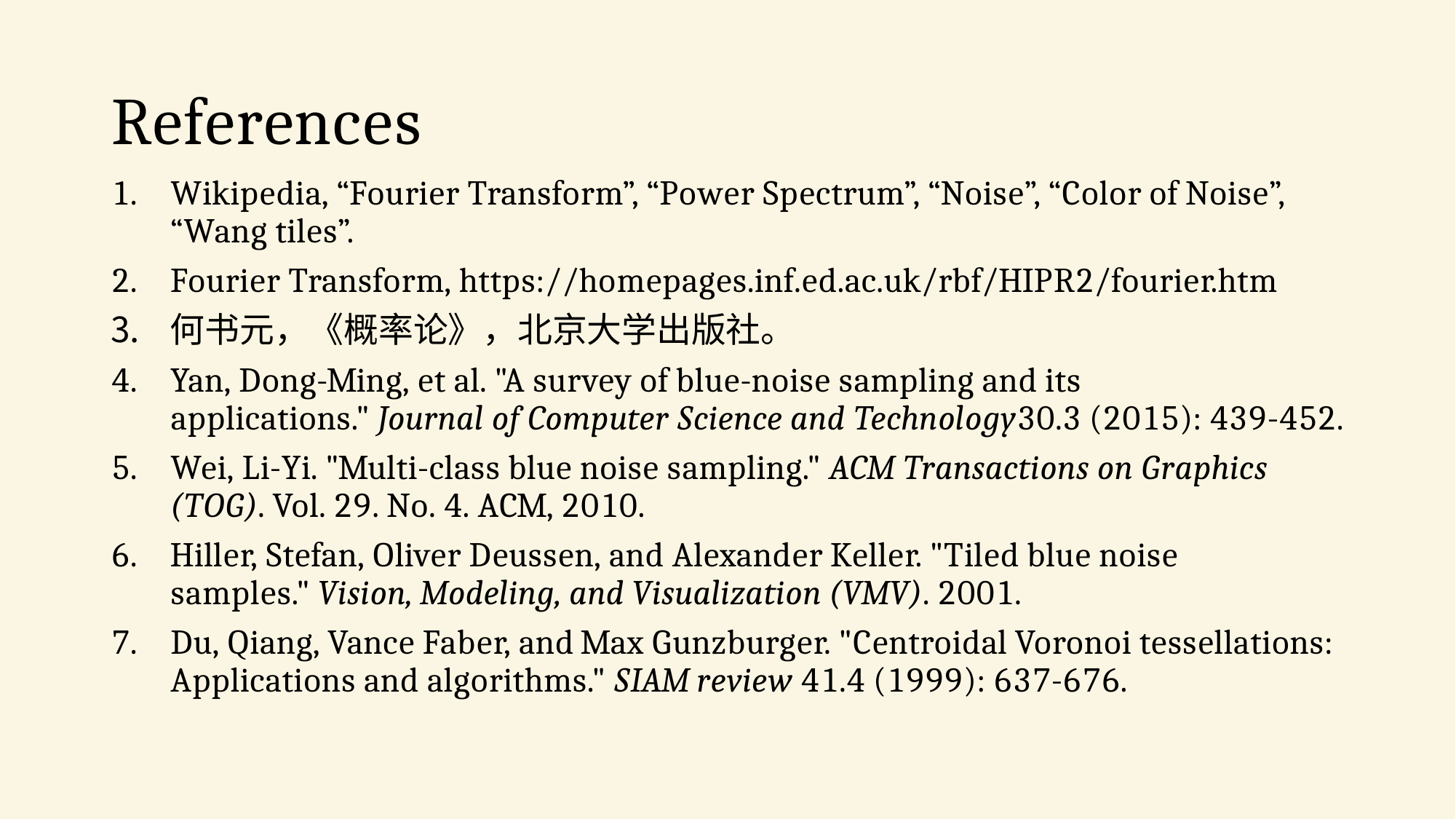

# References
Wikipedia, “Fourier Transform”, “Power Spectrum”, “Noise”, “Color of Noise”, “Wang tiles”.
Fourier Transform, https://homepages.inf.ed.ac.uk/rbf/HIPR2/fourier.htm
何书元，《概率论》，北京大学出版社。
Yan, Dong-Ming, et al. "A survey of blue-noise sampling and its applications." Journal of Computer Science and Technology30.3 (2015): 439-452.
Wei, Li-Yi. "Multi-class blue noise sampling." ACM Transactions on Graphics (TOG). Vol. 29. No. 4. ACM, 2010.
Hiller, Stefan, Oliver Deussen, and Alexander Keller. "Tiled blue noise samples." Vision, Modeling, and Visualization (VMV). 2001.
Du, Qiang, Vance Faber, and Max Gunzburger. "Centroidal Voronoi tessellations: Applications and algorithms." SIAM review 41.4 (1999): 637-676.